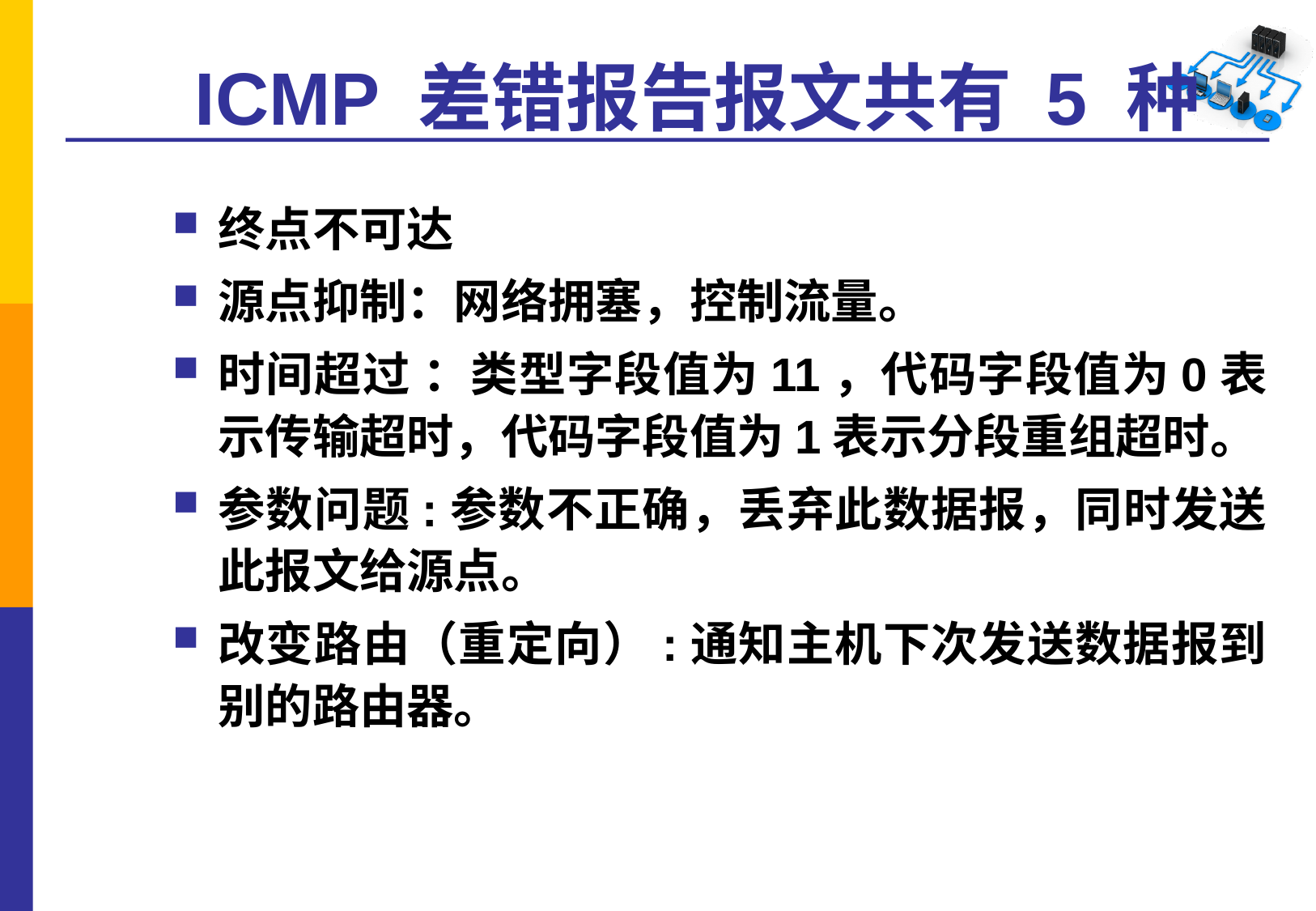

# ICMP 差错报告报文共有 5 种
终点不可达
源点抑制：网络拥塞，控制流量。
时间超过 ：类型字段值为11，代码字段值为0表示传输超时，代码字段值为1表示分段重组超时。
参数问题:参数不正确，丢弃此数据报，同时发送此报文给源点。
改变路由（重定向）:通知主机下次发送数据报到别的路由器。